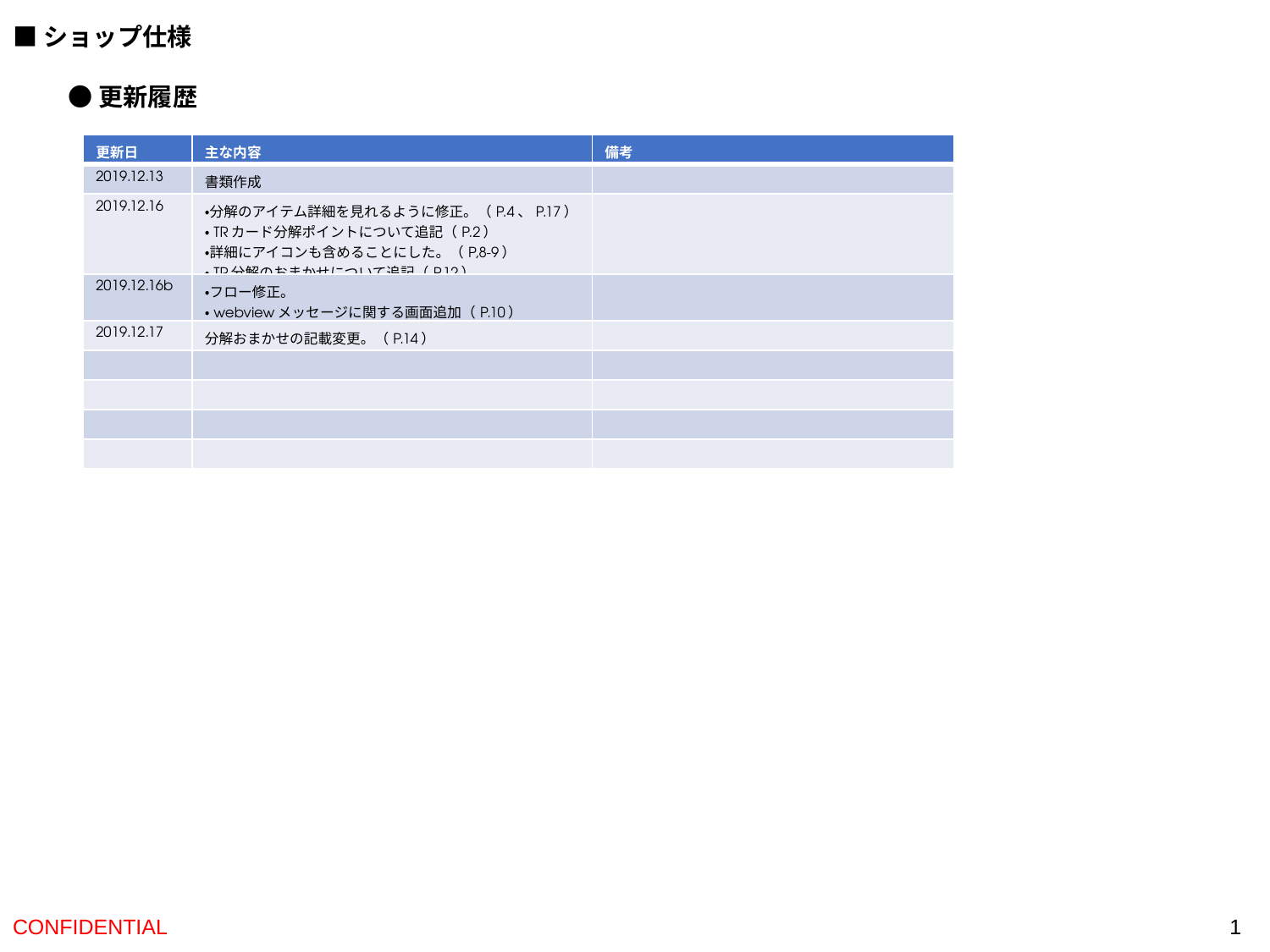

■ショップ仕様
●更新履歴
| 更新日 | 主な内容 | 備考 |
| --- | --- | --- |
| 2019.12.13 | 書類作成 |  |
| 2019.12.16 | ・分解のアイテム詳細を見れるように修正。（P.4、P.17） ・TRカード分解ポイントについて追記（P.2） ・詳細にアイコンも含めることにした。（P,8-9） ・TR分解のおまかせについて追記（P.12） |  |
| 2019.12.16b | ・フロー修正。 ・webviewメッセージに関する画面追加（P.10） |  |
| 2019.12.17 | 分解おまかせの記載変更。（P.14） |  |
|  |  |  |
|  |  |  |
|  |  |  |
|  |  |  |
1
CONFIDENTIAL